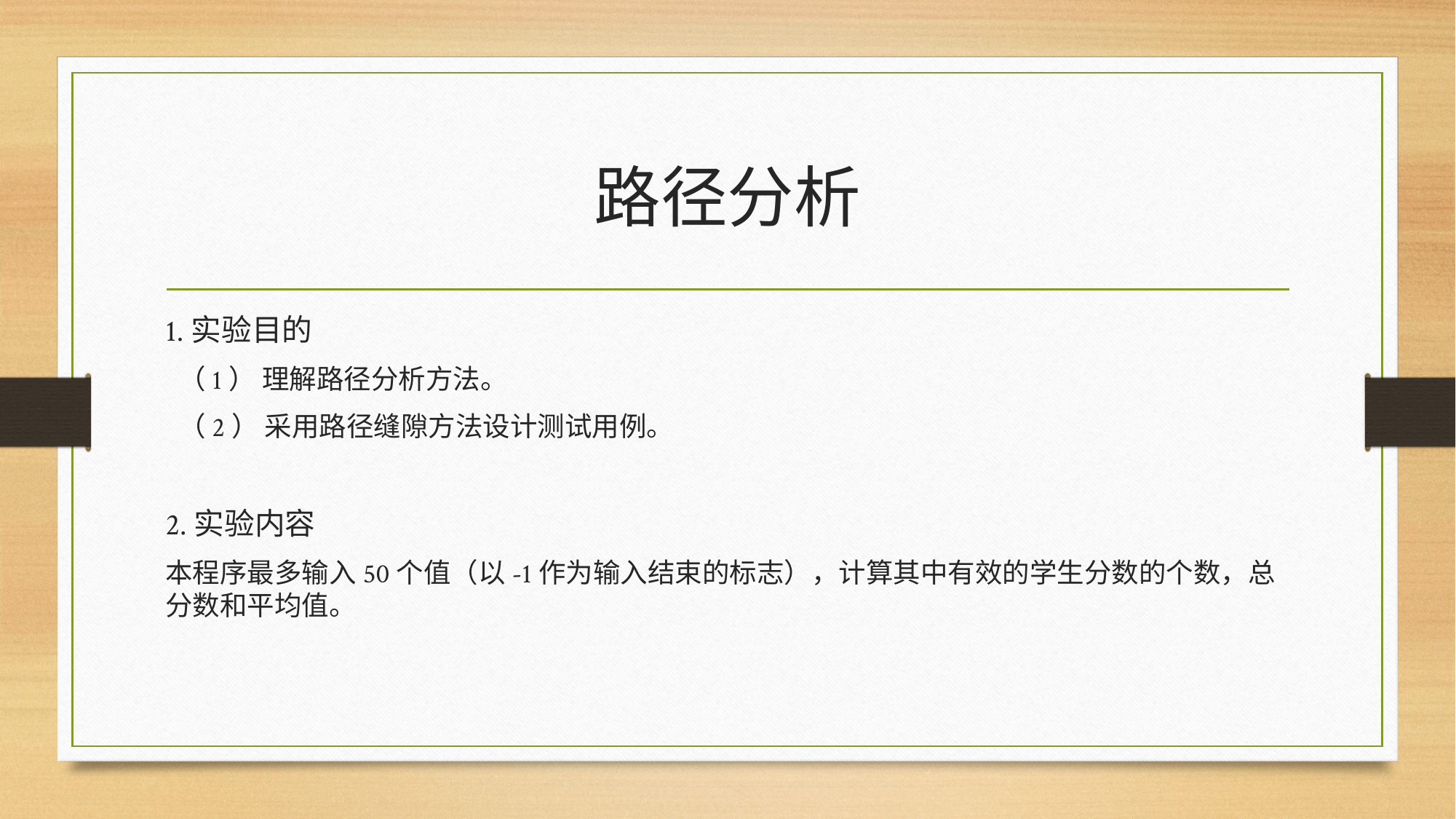

# 路径分析
1.实验目的
 （1） 理解路径分析方法。
 （2） 采用路径缝隙方法设计测试用例。

2.实验内容
本程序最多输入50个值（以-1作为输入结束的标志），计算其中有效的学生分数的个数，总分数和平均值。